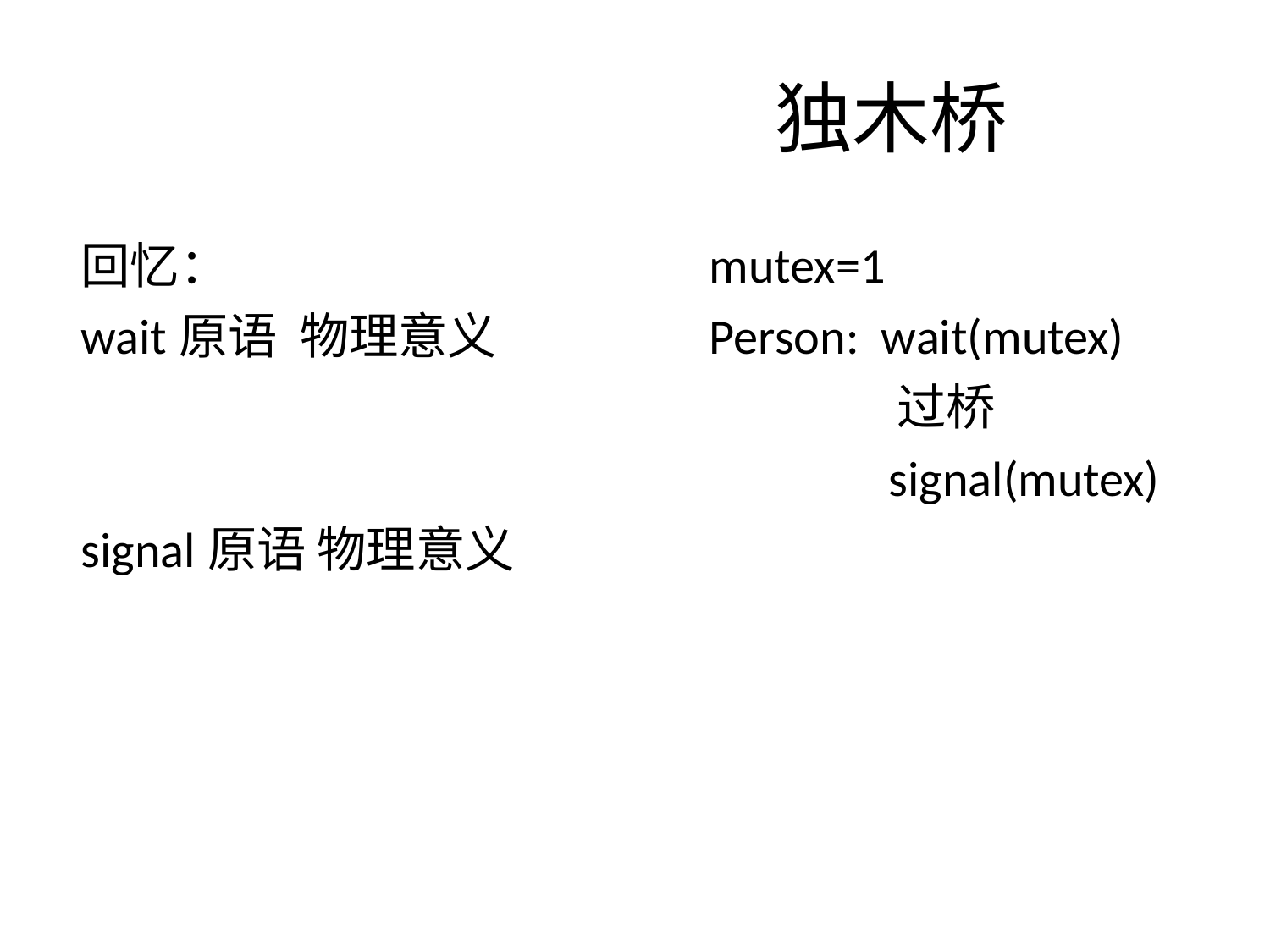

# 独木桥
mutex=1
Person:  wait(mutex)
                过桥
                signal(mutex)
回忆：
wait原语  物理意义

signal原语 物理意义